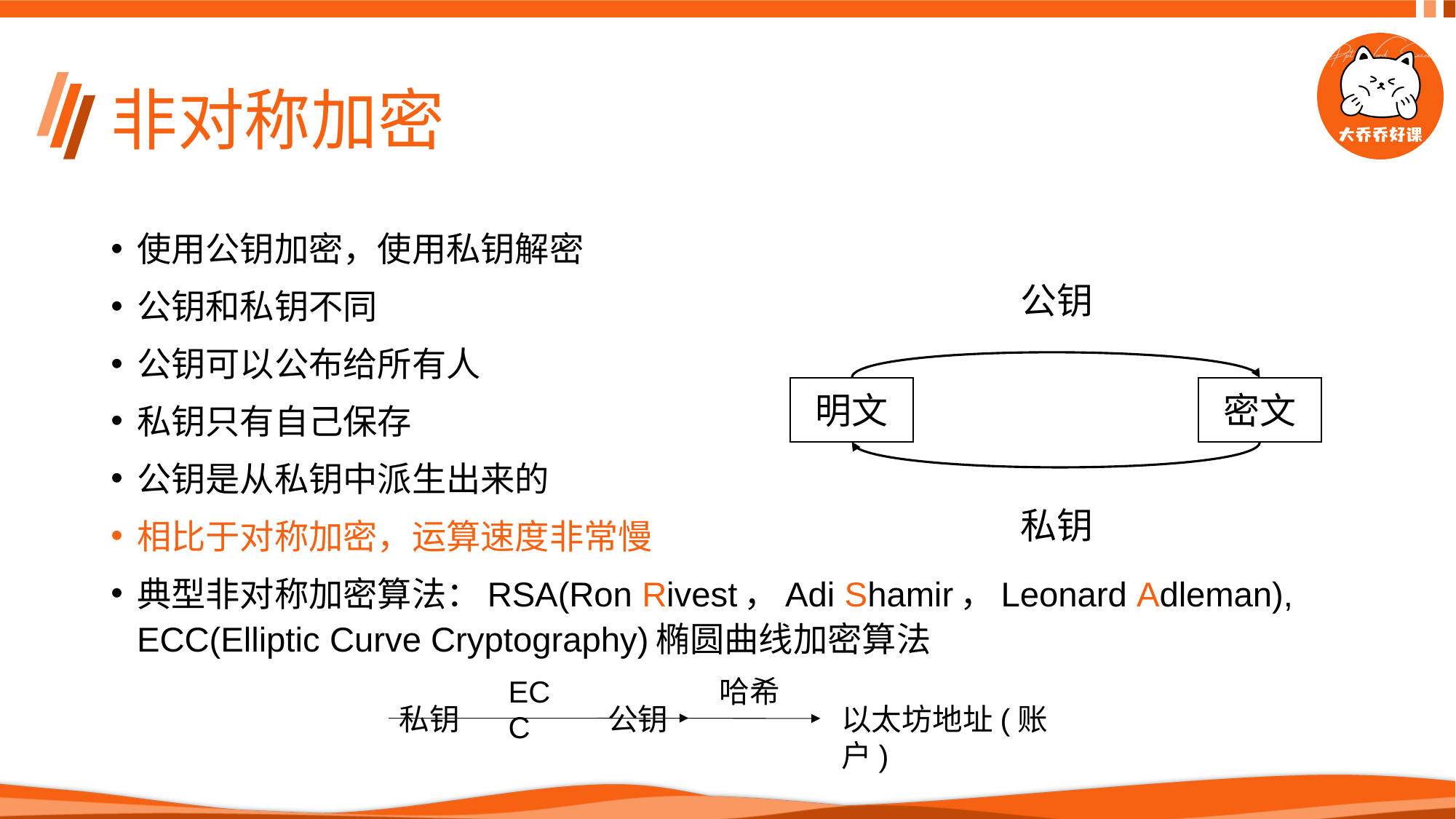

# 非对称加密
使用公钥加密，使用私钥解密
公钥和私钥不同
公钥可以公布给所有人
私钥只有自己保存
公钥是从私钥中派生出来的
相比于对称加密，运算速度非常慢
典型非对称加密算法：RSA(Ron Rivest，Adi Shamir，Leonard Adleman), ECC(Elliptic Curve Cryptography)椭圆曲线加密算法
公钥
明文
密文
私钥
ECC
哈希
私钥
公钥
以太坊地址(账户)